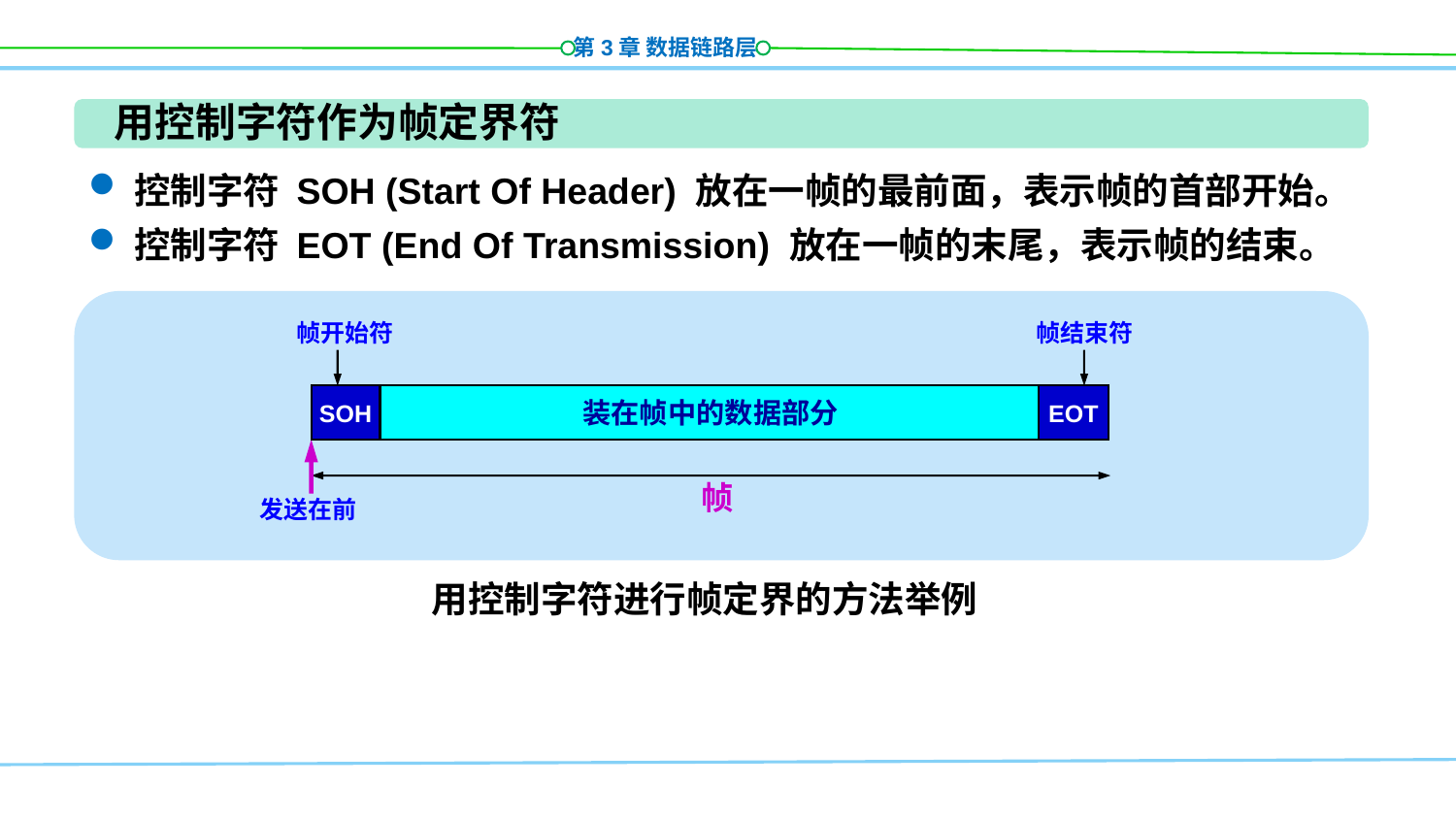

用控制字符作为帧定界符

控制字符 SOH (Start Of Header) 放在一帧的最前面，表示帧的首部开始。
控制字符 EOT (End Of Transmission) 放在一帧的末尾，表示帧的结束。

帧开始符
帧结束符

SOH
装在帧中的数据部分
EOT

帧

发送在前
用控制字符进行帧定界的方法举例